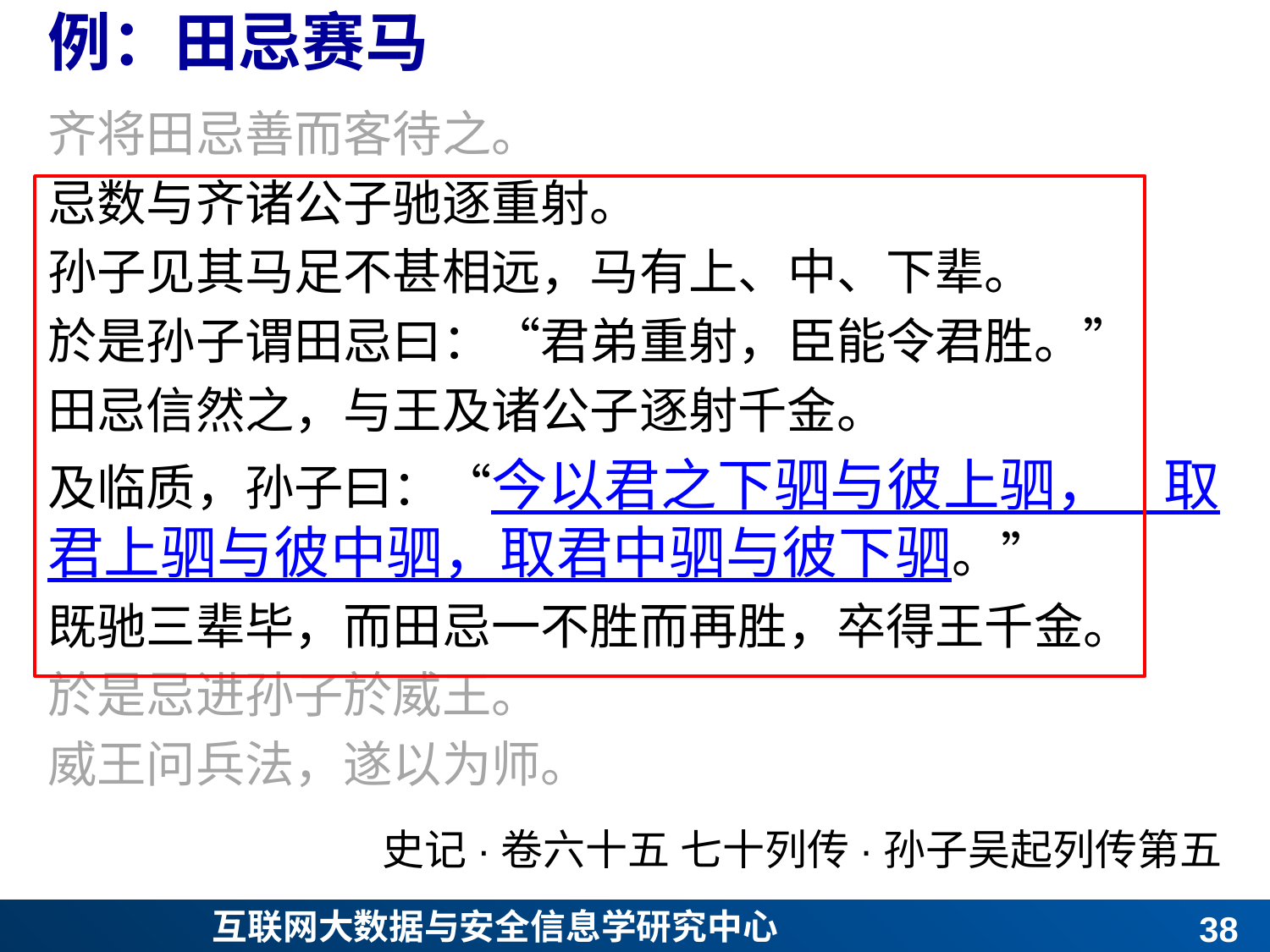

# 例：田忌赛马
齐将田忌善而客待之。
忌数与齐诸公子驰逐重射。
孙子见其马足不甚相远，马有上、中、下辈。
於是孙子谓田忌曰：“君弟重射，臣能令君胜。”
田忌信然之，与王及诸公子逐射千金。
及临质，孙子曰：“今以君之下驷与彼上驷，    取君上驷与彼中驷，取君中驷与彼下驷。”
既驰三辈毕，而田忌一不胜而再胜，卒得王千金。
於是忌进孙子於威王。
威王问兵法，遂以为师。

史记·卷六十五 七十列传·孙子吴起列传第五

38